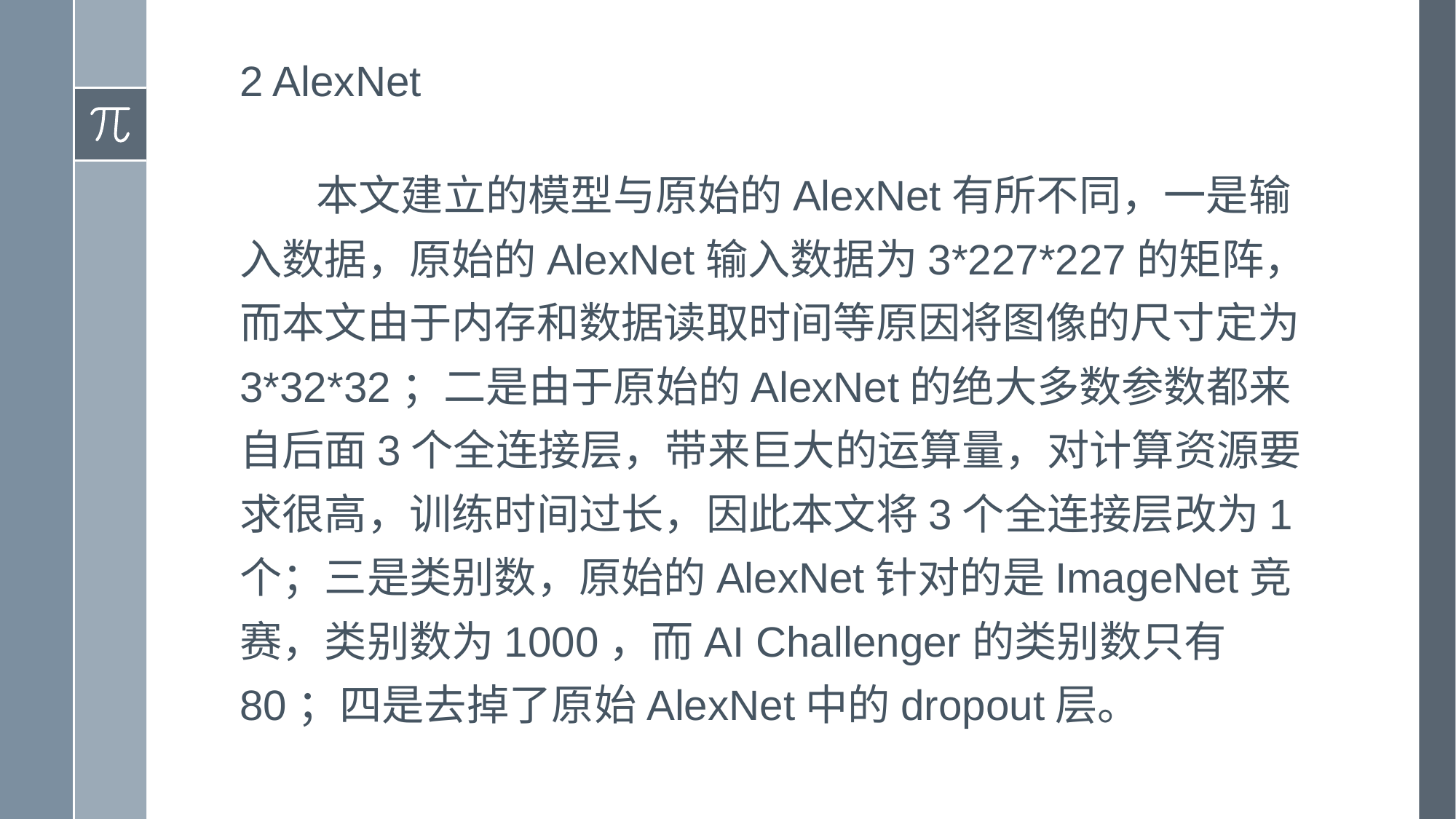

2 AlexNet

       本文建立的模型与原始的AlexNet有所不同，一是输入数据，原始的AlexNet输入数据为3*227*227的矩阵，而本文由于内存和数据读取时间等原因将图像的尺寸定为3*32*32；二是由于原始的AlexNet的绝大多数参数都来自后面3个全连接层，带来巨大的运算量，对计算资源要求很高，训练时间过长，因此本文将3个全连接层改为1个；三是类别数，原始的AlexNet针对的是ImageNet竞赛，类别数为1000，而AI Challenger的类别数只有80；四是去掉了原始AlexNet中的dropout层。